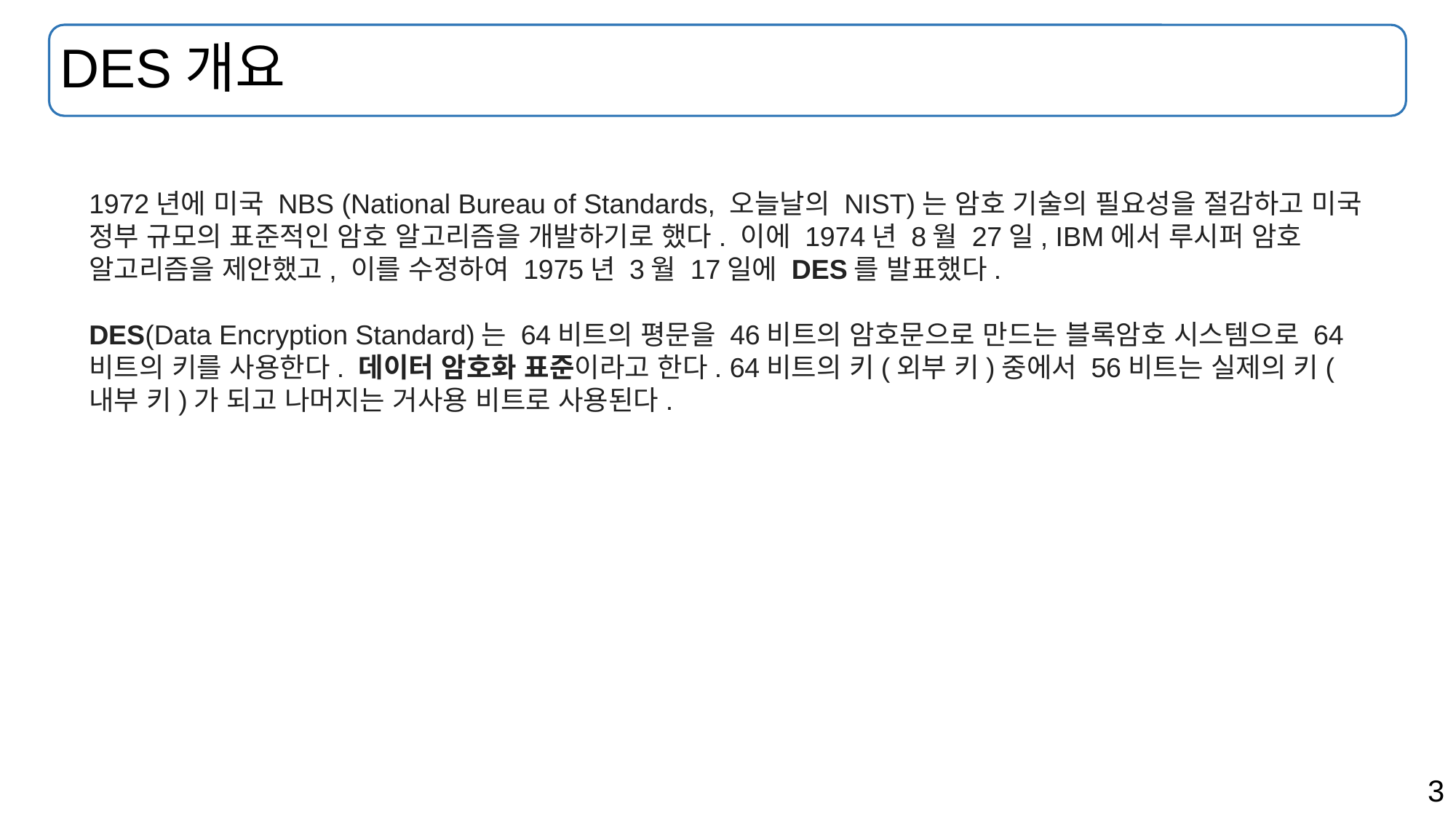

# DES개요
1972년에 미국 NBS (National Bureau of Standards, 오늘날의 NIST)는 암호 기술의 필요성을 절감하고 미국 정부 규모의 표준적인 암호 알고리즘을 개발하기로 했다. 이에 1974년 8월 27일, IBM에서 루시퍼 암호 알고리즘을 제안했고, 이를 수정하여 1975년 3월 17일에 DES를 발표했다.

DES(Data Encryption Standard)는 64비트의 평문을 46비트의 암호문으로 만드는 블록암호 시스템으로 64비트의 키를 사용한다. 데이터 암호화 표준이라고 한다. 64비트의 키(외부 키)중에서 56비트는 실제의 키(내부 키)가 되고 나머지는 거사용 비트로 사용된다.